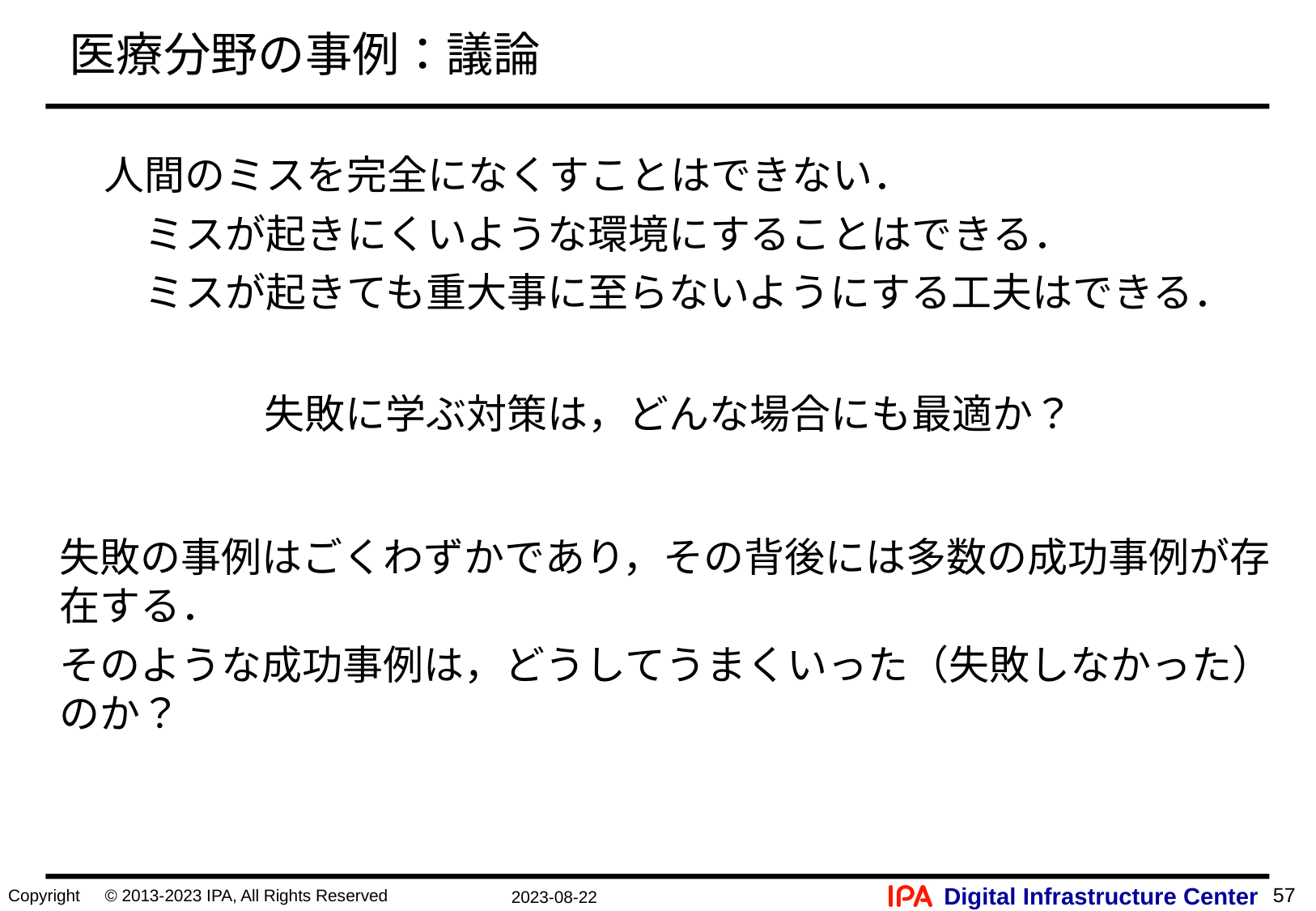

# 医療分野の事例：議論
人間のミスを完全になくすことはできない．
　ミスが起きにくいような環境にすることはできる．
　ミスが起きても重大事に至らないようにする工夫はできる．
失敗に学ぶ対策は，どんな場合にも最適か？
失敗の事例はごくわずかであり，その背後には多数の成功事例が存在する．
そのような成功事例は，どうしてうまくいった（失敗しなかった）のか？